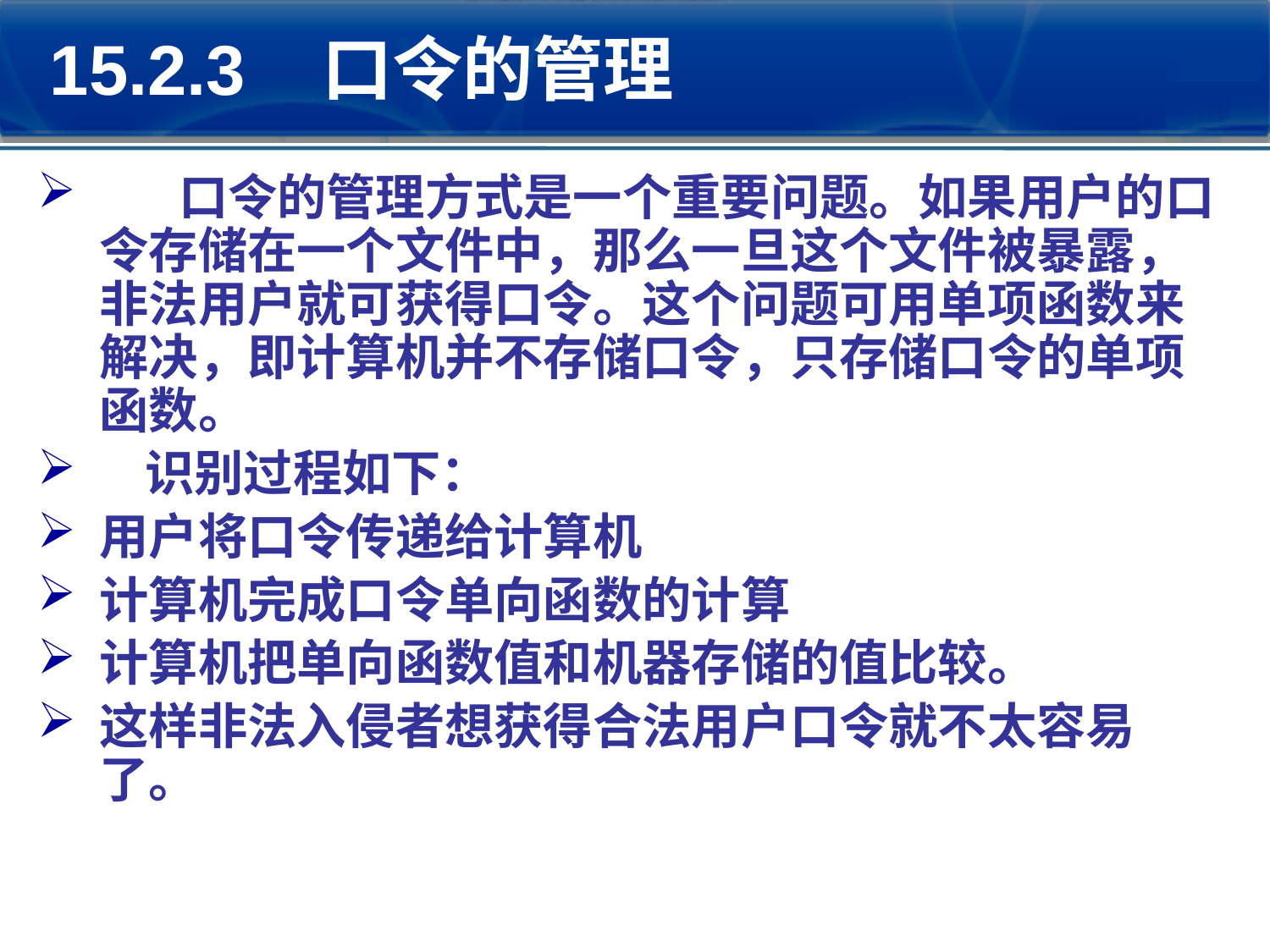

15.2.3   口令的管理
      口令的管理方式是一个重要问题。如果用户的口令存储在一个文件中，那么一旦这个文件被暴露，非法用户就可获得口令。这个问题可用单项函数来解决，即计算机并不存储口令，只存储口令的单项函数。
   识别过程如下：
用户将口令传递给计算机
计算机完成口令单向函数的计算
计算机把单向函数值和机器存储的值比较。
这样非法入侵者想获得合法用户口令就不太容易了。